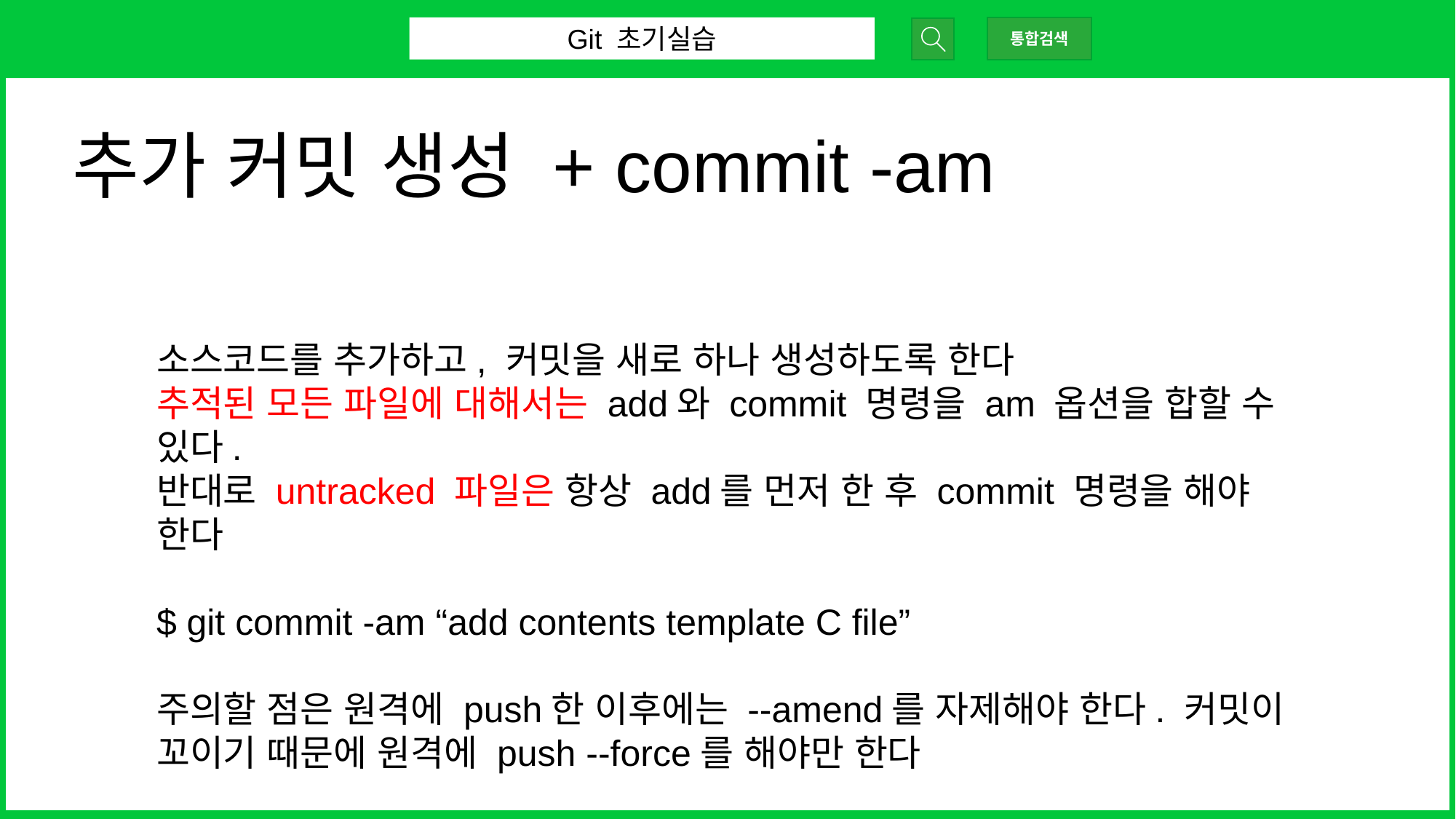

Git 초기실습
통합검색

추가 커밋 생성 + commit -am
소스코드를 추가하고, 커밋을 새로 하나 생성하도록 한다
추적된 모든 파일에 대해서는 add와 commit 명령을 am 옵션을 합할 수 있다.
반대로 untracked 파일은 항상 add를 먼저 한 후 commit 명령을 해야 한다

$ git commit -am “add contents template C file”

주의할 점은 원격에 push한 이후에는 --amend를 자제해야 한다. 커밋이 꼬이기 때문에 원격에 push --force를 해야만 한다